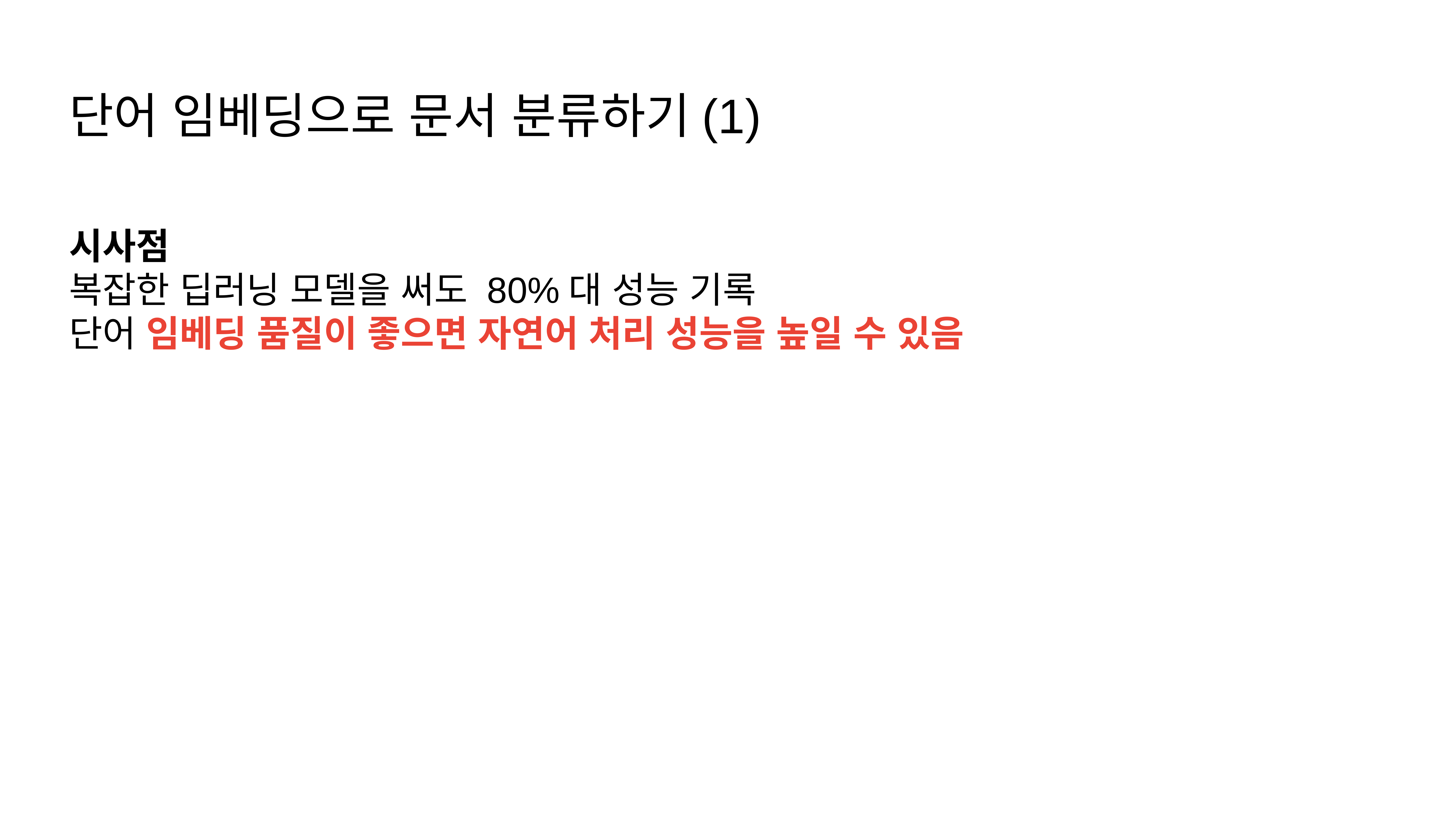

단어 임베딩으로 문서 분류하기(1)
시사점
복잡한 딥러닝 모델을 써도 80%대 성능 기록
단어 임베딩 품질이 좋으면 자연어 처리 성능을 높일 수 있음